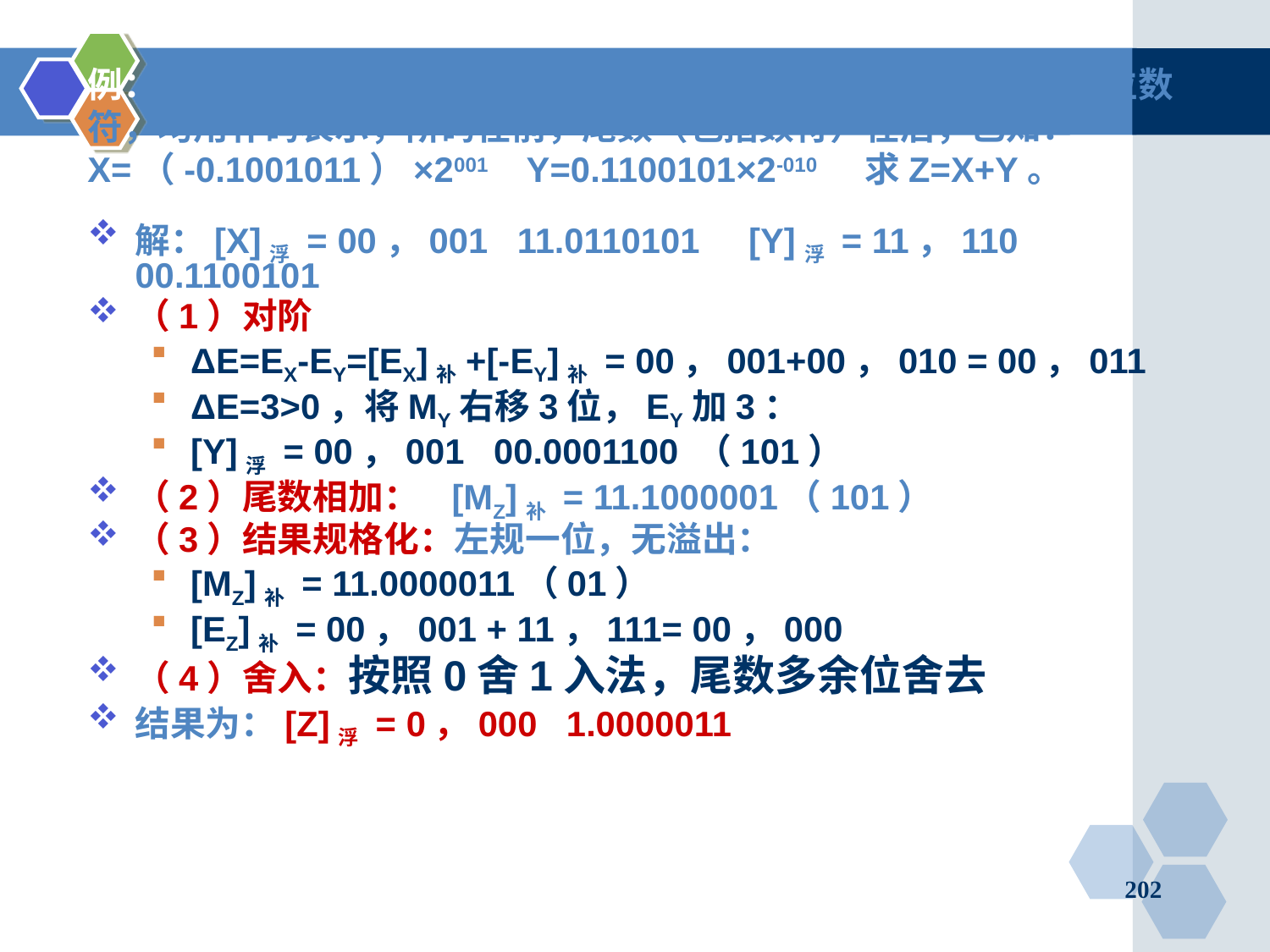

# 例：12位浮点数，阶码4位，包含1位阶符，尾数8位，包含1位数符，均用补码表示，阶码在前，尾数（包括数符）在后，已知： X=（-0.1001011）×2001    Y=0.1100101×2-010    求Z=X+Y。
解：[X]浮 = 00，001   11.0110101     [Y]浮 = 11，110   00.1100101
（1）对阶
ΔE=EX-EY=[EX]补+[-EY]补 = 00，001+00，010 = 00，011
ΔE=3>0，将MY右移3位，EY加3：
[Y]浮 = 00，001   00.0001100 （101）
（2）尾数相加：   [MZ]补 = 11.1000001（101）
（3）结果规格化：左规一位，无溢出：
[MZ]补 = 11.0000011（01）
[EZ]补 = 00，001 + 11，111= 00，000
（4）舍入：按照0舍1入法，尾数多余位舍去
结果为：[Z]浮 = 0，000   1.0000011
202